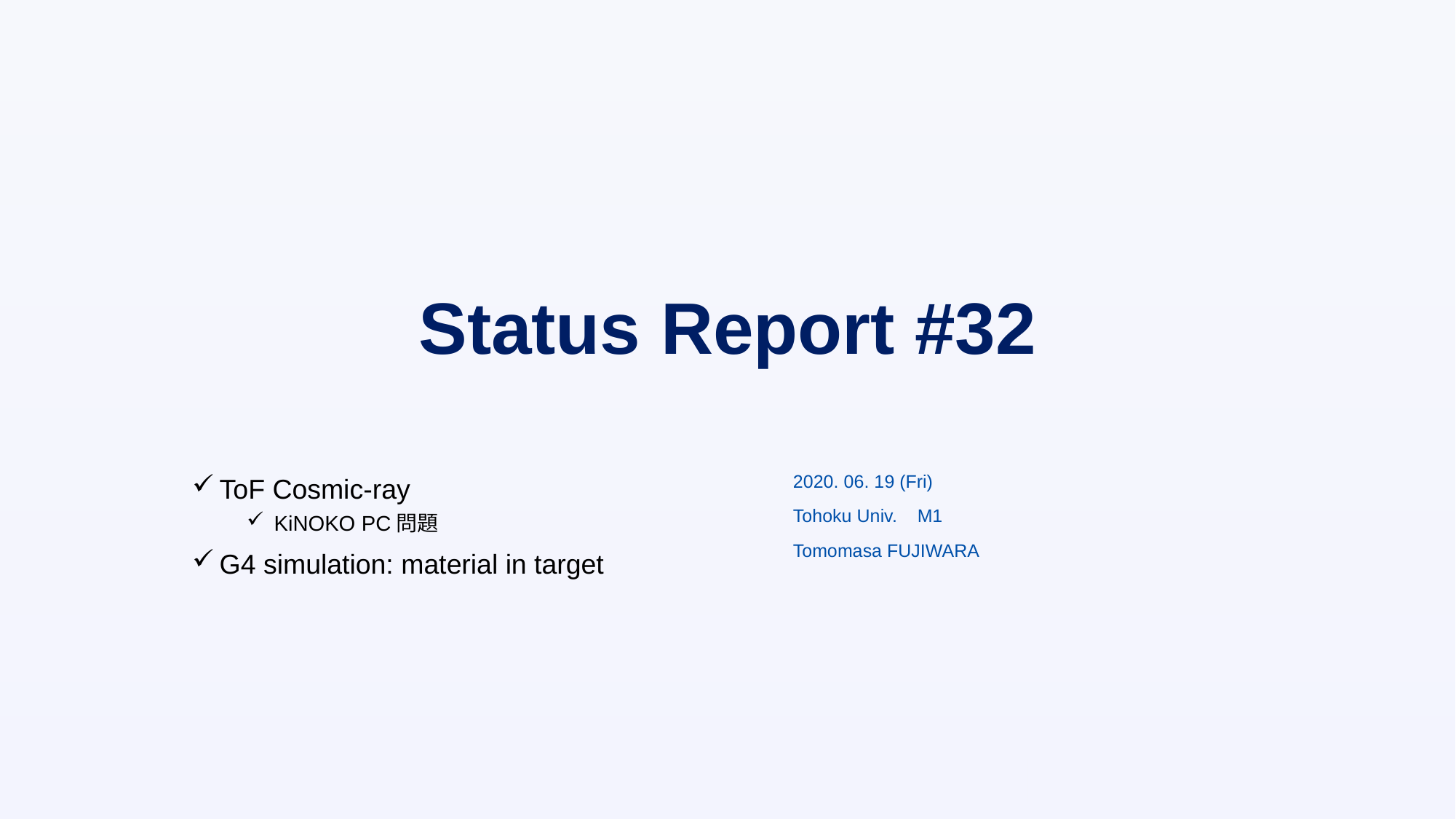

# Status Report #32

2020. 06. 19 (Fri)
Tohoku Univ.    M1
Tomomasa FUJIWARA
ToF Cosmic-ray
KiNOKO PC問題
G4 simulation: material in target